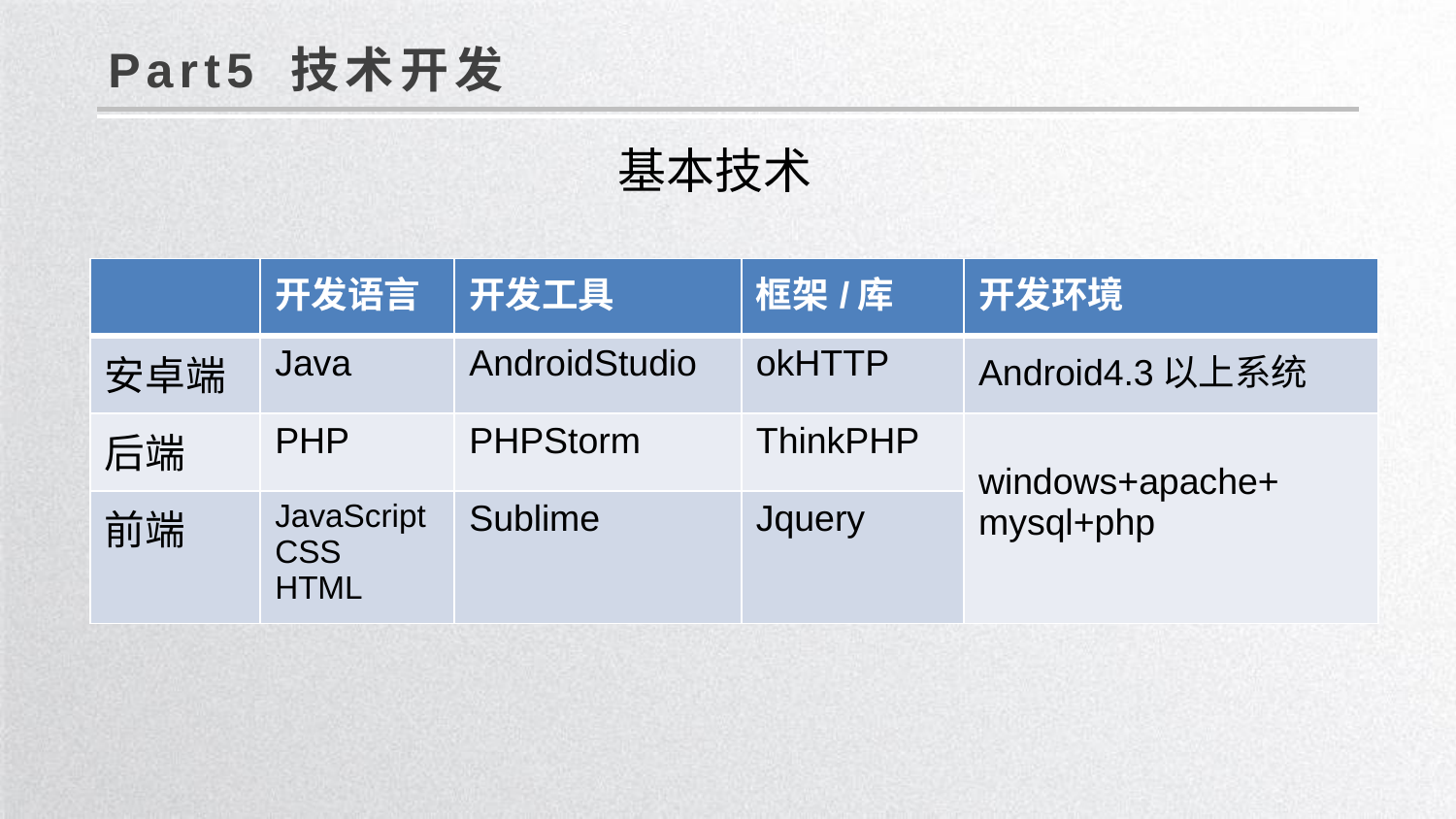

Part5 技术开发
基本技术
|  | 开发语言 | 开发工具 | 框架/库 | 开发环境 |
| --- | --- | --- | --- | --- |
| 安卓端 | Java | AndroidStudio | okHTTP | Android4.3以上系统 |
| 后端 | PHP | PHPStorm | ThinkPHP | windows+apache+ mysql+php |
| 前端 | JavaScript CSS HTML | Sublime | Jquery |  |